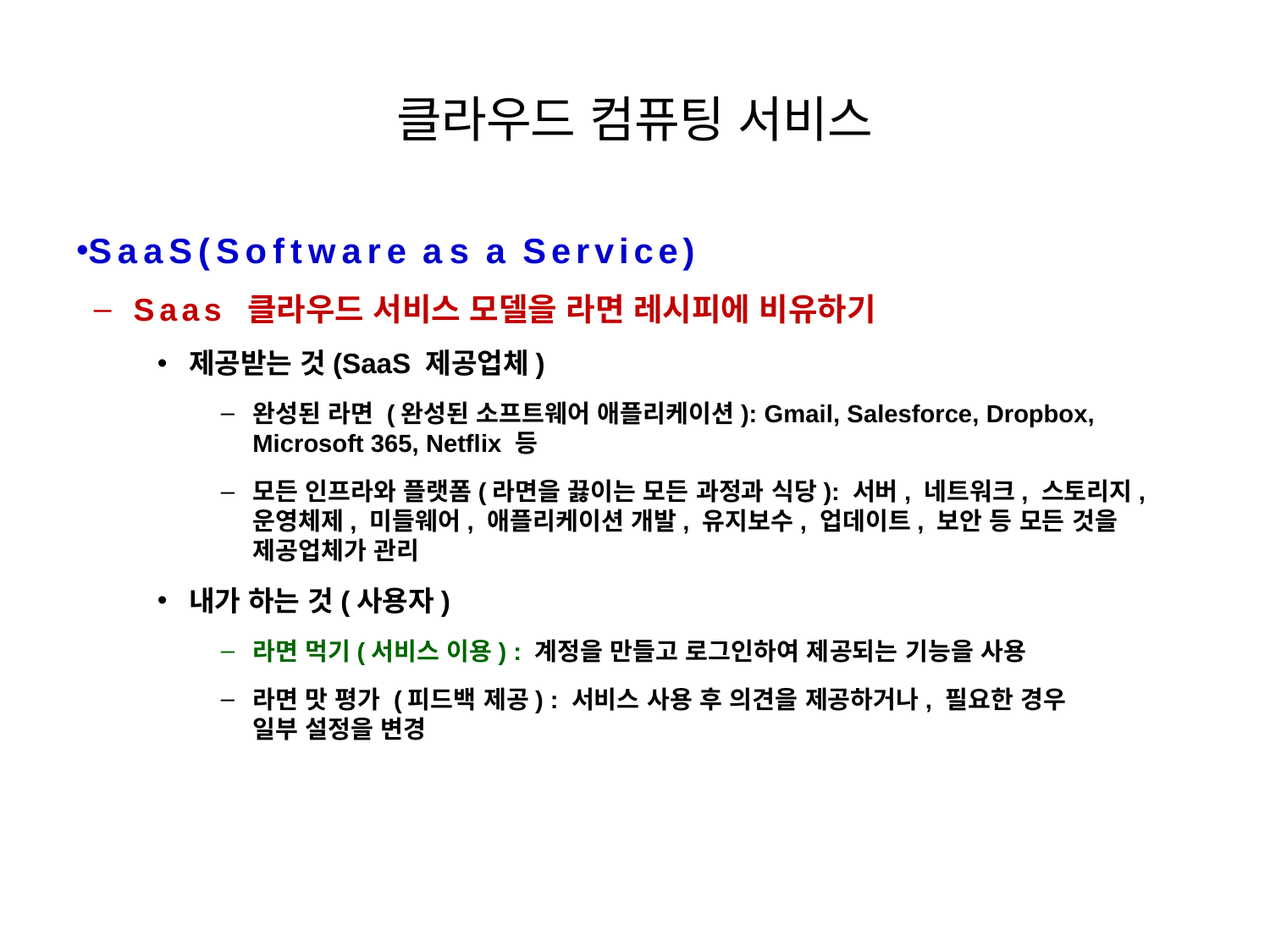

# 클라우드 컴퓨팅 서비스
SaaS(Software as a Service)
Saas 클라우드 서비스 모델을 라면 레시피에 비유하기
제공받는 것(SaaS 제공업체)
완성된 라면 (완성된 소프트웨어 애플리케이션): Gmail, Salesforce, Dropbox, Microsoft 365, Netflix 등
모든 인프라와 플랫폼(라면을 끓이는 모든 과정과 식당): 서버, 네트워크, 스토리지,
운영체제, 미들웨어, 애플리케이션 개발, 유지보수, 업데이트, 보안 등 모든 것을
제공업체가 관리
내가 하는 것(사용자)
라면 먹기(서비스 이용) : 계정을 만들고 로그인하여 제공되는 기능을 사용
라면 맛 평가 (피드백 제공) : 서비스 사용 후 의견을 제공하거나, 필요한 경우
일부 설정을 변경